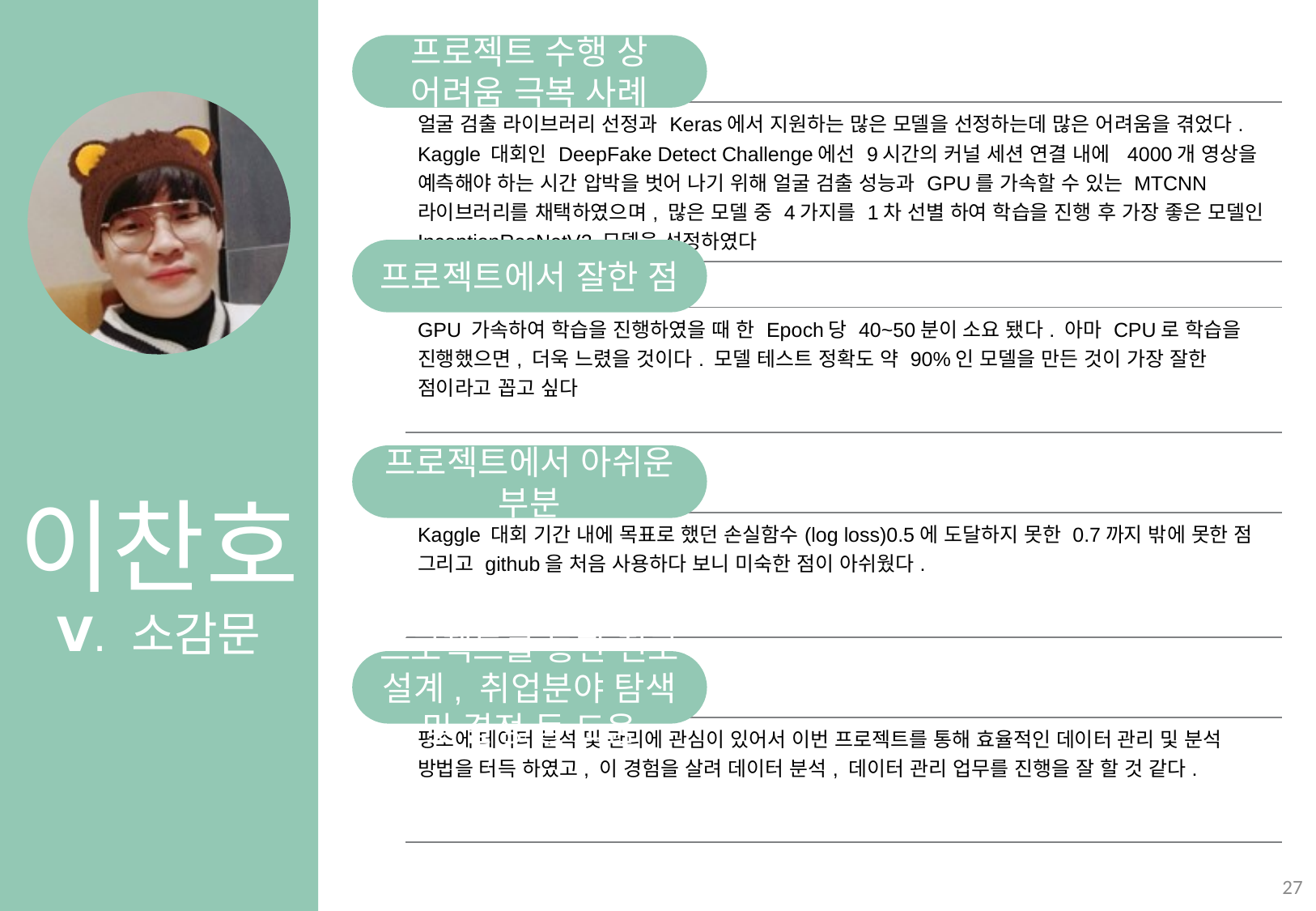

이찬호
Ⅴ. 소감문
프로젝트 수행 상 어려움 극복 사례
프로젝트에서 잘한 점
프로젝트에서 아쉬운 부분
프로젝트를 통한 진로 설계, 취업분야 탐색 및 결정 등 도움

| 얼굴 검출 라이브러리 선정과 Keras에서 지원하는 많은 모델을 선정하는데 많은 어려움을 겪었다. Kaggle 대회인 DeepFake Detect Challenge에선 9시간의 커널 세션 연결 내에 4000개 영상을 예측해야 하는 시간 압박을 벗어 나기 위해 얼굴 검출 성능과 GPU를 가속할 수 있는 MTCNN 라이브러리를 채택하였으며, 많은 모델 중 4가지를 1차 선별 하여 학습을 진행 후 가장 좋은 모델인 InceptionResNetV2 모델을 선정하였다 |
| --- |
| GPU 가속하여 학습을 진행하였을 때 한 Epoch당 40~50분이 소요 됐다. 아마 CPU로 학습을 진행했으면, 더욱 느렸을 것이다. 모델 테스트 정확도 약 90%인 모델을 만든 것이 가장 잘한 점이라고 꼽고 싶다 |
| --- |
| Kaggle 대회 기간 내에 목표로 했던 손실함수(log loss)0.5에 도달하지 못한 0.7까지 밖에 못한 점 그리고 github을 처음 사용하다 보니 미숙한 점이 아쉬웠다. |
| --- |
| 평소에 데이터 분석 및 관리에 관심이 있어서 이번 프로젝트를 통해 효율적인 데이터 관리 및 분석 방법을 터득 하였고, 이 경험을 살려 데이터 분석, 데이터 관리 업무를 진행을 잘 할 것 같다. |
| --- |
27